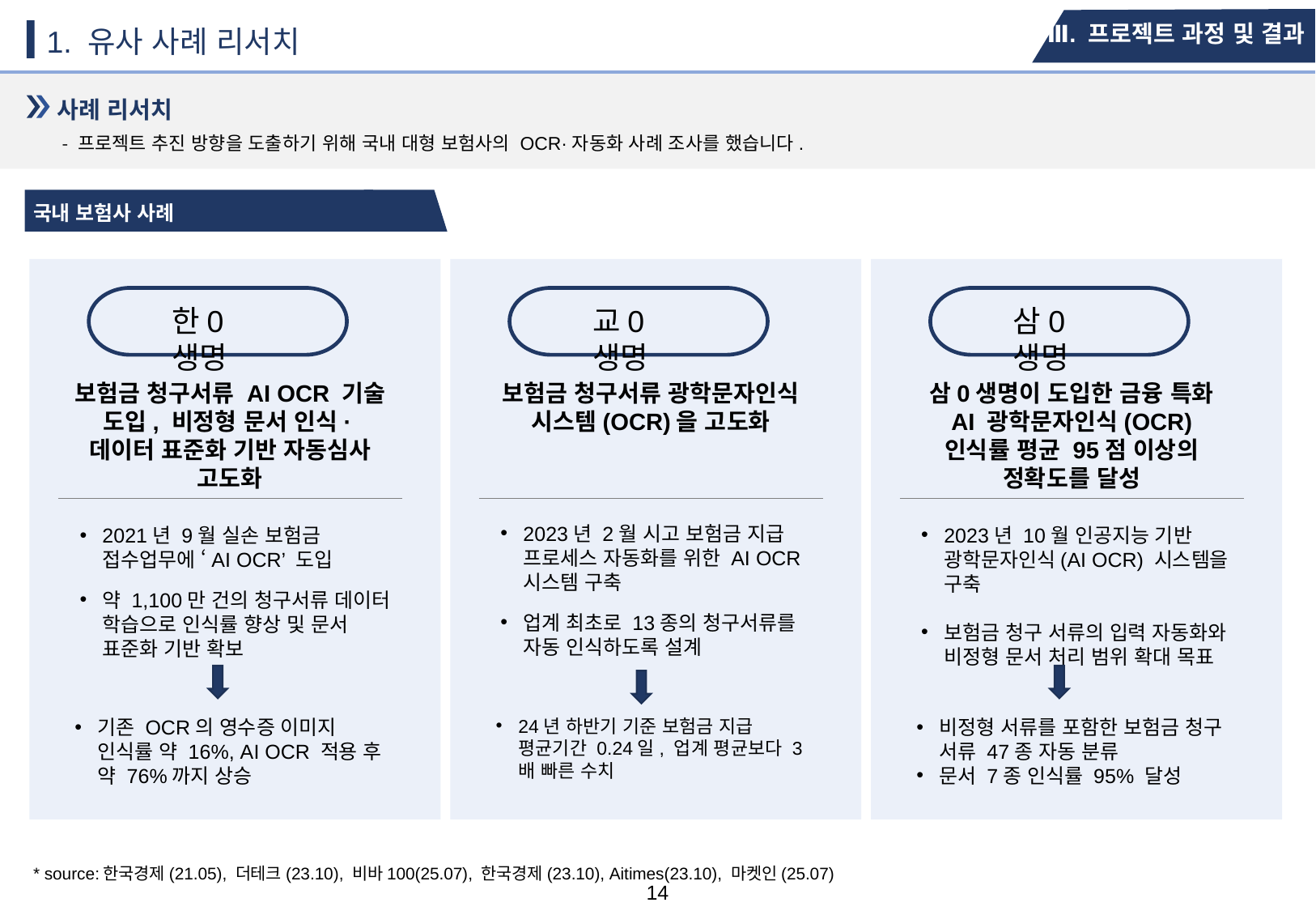

Ⅲ. 프로젝트 과정 및 결과
1. 유사 사례 리서치

사례 리서치

- 프로젝트 추진 방향을 도출하기 위해 국내 대형 보험사의 OCR·자동화 사례 조사를 했습니다.

국내 보험사 사례

한0생명
보험금 청구서류 AI OCR 기술 도입, 비정형 문서 인식·데이터 표준화 기반 자동심사 고도화
2021년 9월 실손 보험금 접수업무에 ‘AI OCR’ 도입

약 1,100만 건의 청구서류 데이터 학습으로 인식률 향상 및 문서 표준화 기반 확보

기존 OCR의 영수증 이미지 인식률 약 16%, AI OCR 적용 후 약 76%까지 상승

교0생명
보험금 청구서류 광학문자인식 시스템(OCR)을 고도화

2023년 2월 시고 보험금 지급 프로세스 자동화를 위한 AI OCR 시스템 구축

업계 최초로 13종의 청구서류를 자동 인식하도록 설계

24년 하반기 기준 보험금 지급 평균기간 0.24일, 업계 평균보다 3배 빠른 수치

삼0생명
삼0생명이 도입한 금융 특화 AI 광학문자인식(OCR) 인식률 평균 95점 이상의 정확도를 달성
2023년 10월 인공지능 기반 광학문자인식(AI OCR) 시스템을 구축

보험금 청구 서류의 입력 자동화와 비정형 문서 처리 범위 확대 목표

비정형 서류를 포함한 보험금 청구 서류 47종 자동 분류
문서 7종 인식률 95% 달성
* source:한국경제(21.05), 더테크(23.10), 비바100(25.07), 한국경제(23.10), Aitimes(23.10), 마켓인(25.07)
14